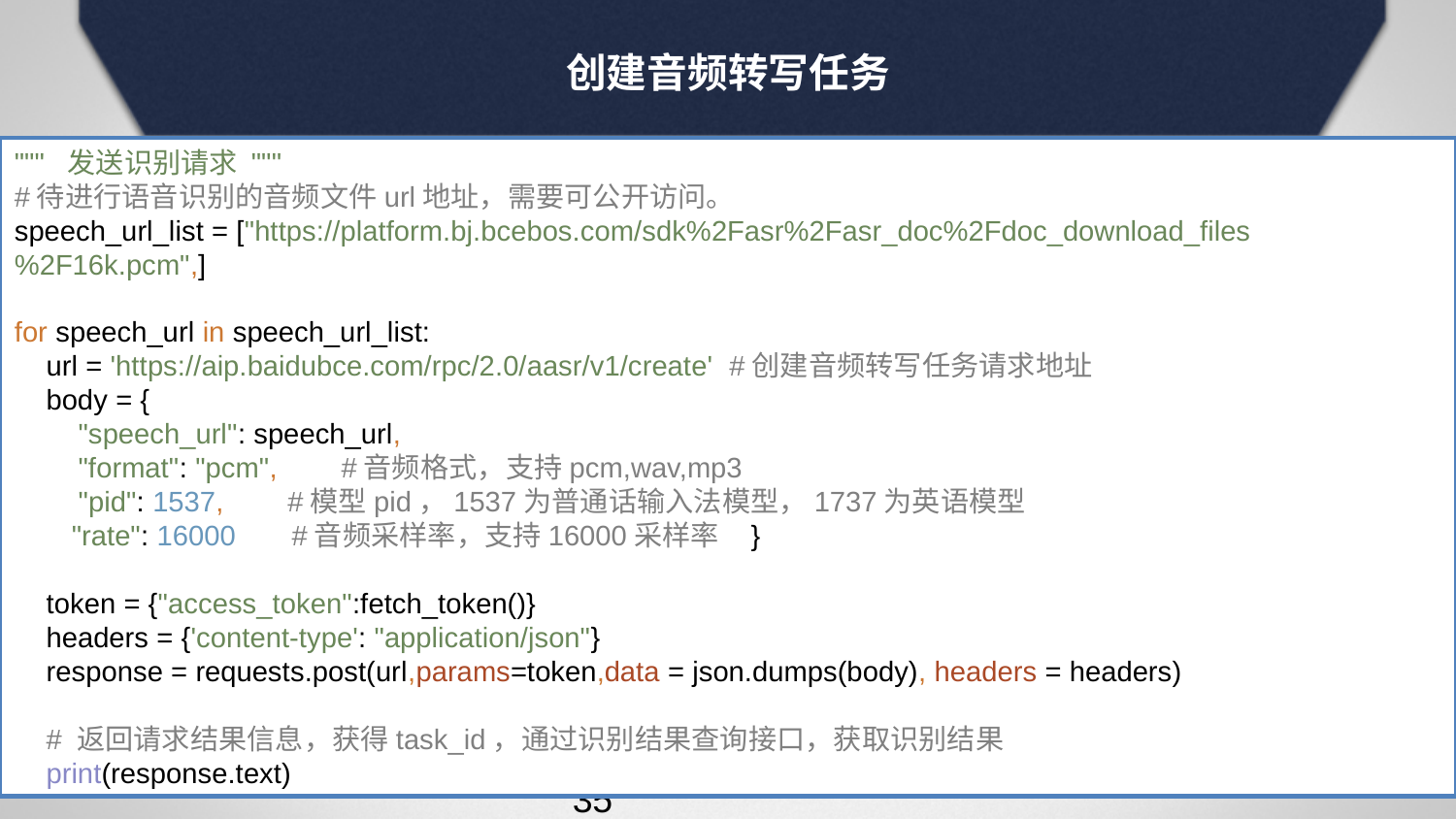

创建音频转写任务
"""  发送识别请求 """
#待进行语音识别的音频文件url地址，需要可公开访问。
speech_url_list = ["https://platform.bj.bcebos.com/sdk%2Fasr%2Fasr_doc%2Fdoc_download_files%2F16k.pcm",]
for speech_url in speech_url_list:
    url = 'https://aip.baidubce.com/rpc/2.0/aasr/v1/create'  #创建音频转写任务请求地址
    body = {
        "speech_url": speech_url,
        "format": "pcm",        #音频格式，支持pcm,wav,mp3
        "pid": 1537,        #模型pid，1537为普通话输入法模型，1737为英语模型
        "rate": 16000       #音频采样率，支持16000采样率    }
    token = {"access_token":fetch_token()}
    headers = {'content-type': "application/json"}
    response = requests.post(url,params=token,data = json.dumps(body), headers = headers)
    # 返回请求结果信息，获得task_id，通过识别结果查询接口，获取识别结果
    print(response.text)
35